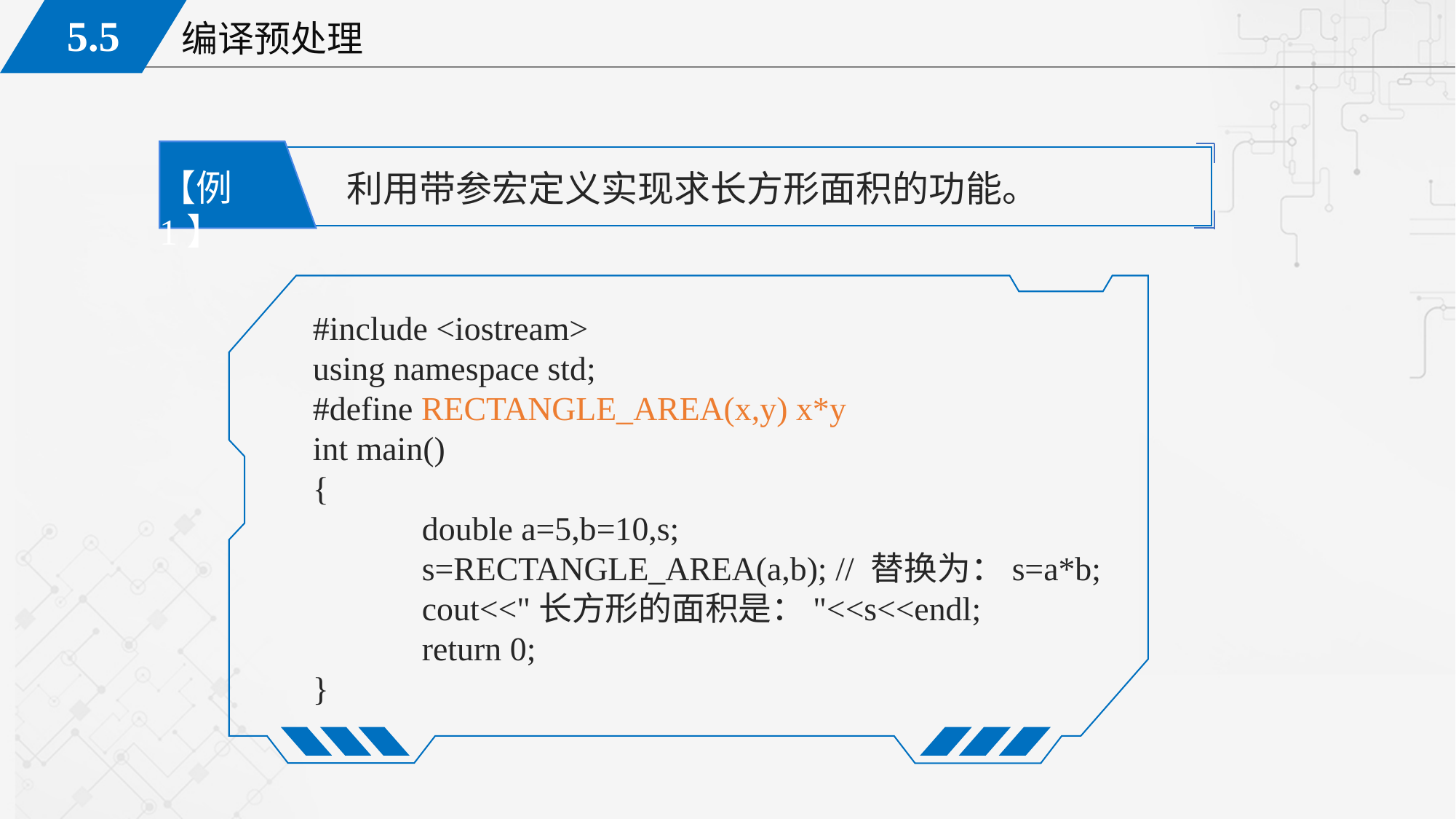

【例1】
利用带参宏定义实现求长方形面积的功能。

#include <iostream>
using namespace std;
#define RECTANGLE_AREA(x,y) x*y
int main()
{
	double a=5,b=10,s;
	s=RECTANGLE_AREA(a,b); // 替换为：s=a*b;
	cout<<"长方形的面积是："<<s<<endl;
	return 0;
}